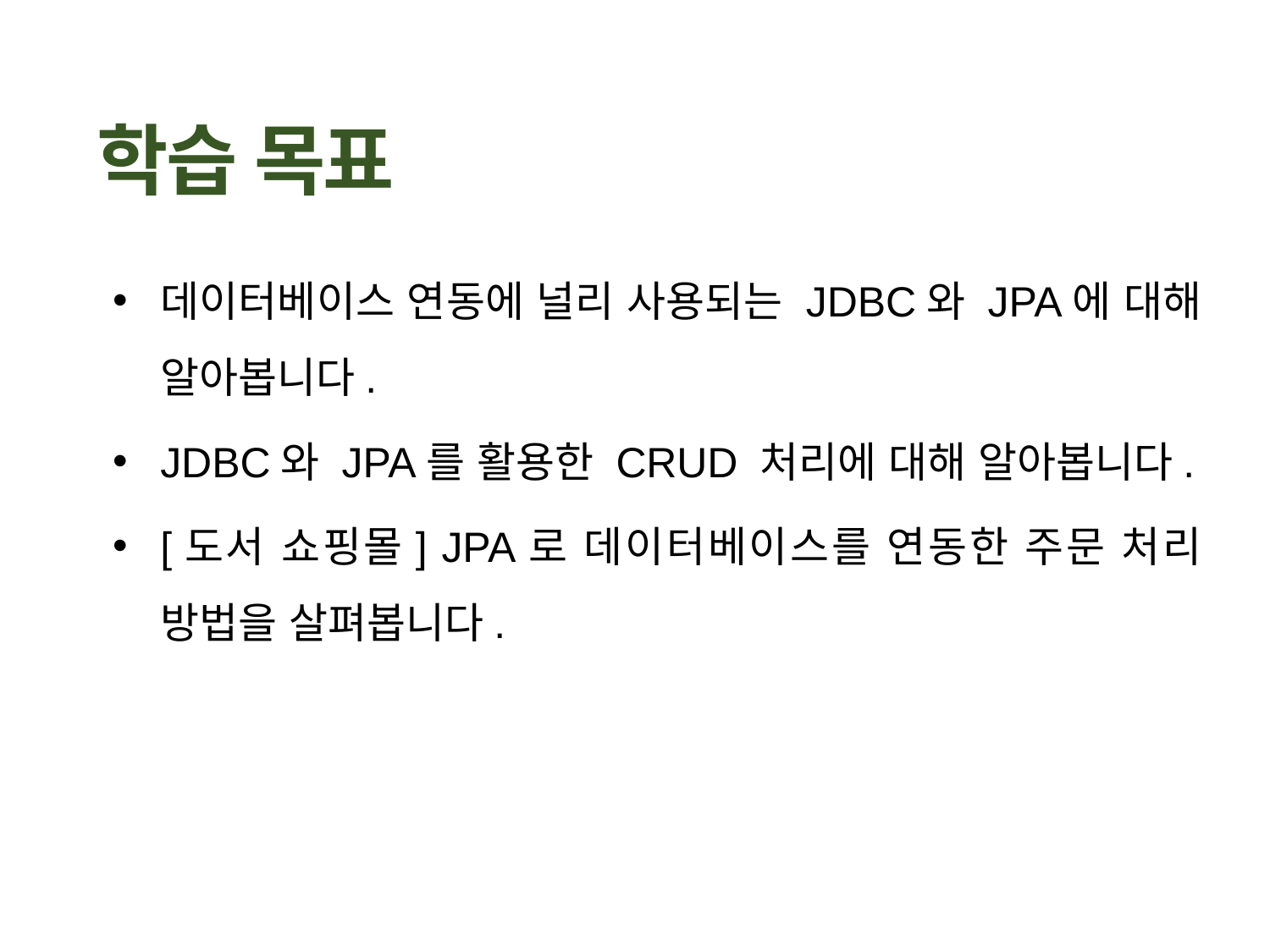

데이터베이스 연동에 널리 사용되는 JDBC와 JPA에 대해 알아봅니다.
JDBC와 JPA를 활용한 CRUD 처리에 대해 알아봅니다.
[도서 쇼핑몰] JPA로 데이터베이스를 연동한 주문 처리 방법을 살펴봅니다.